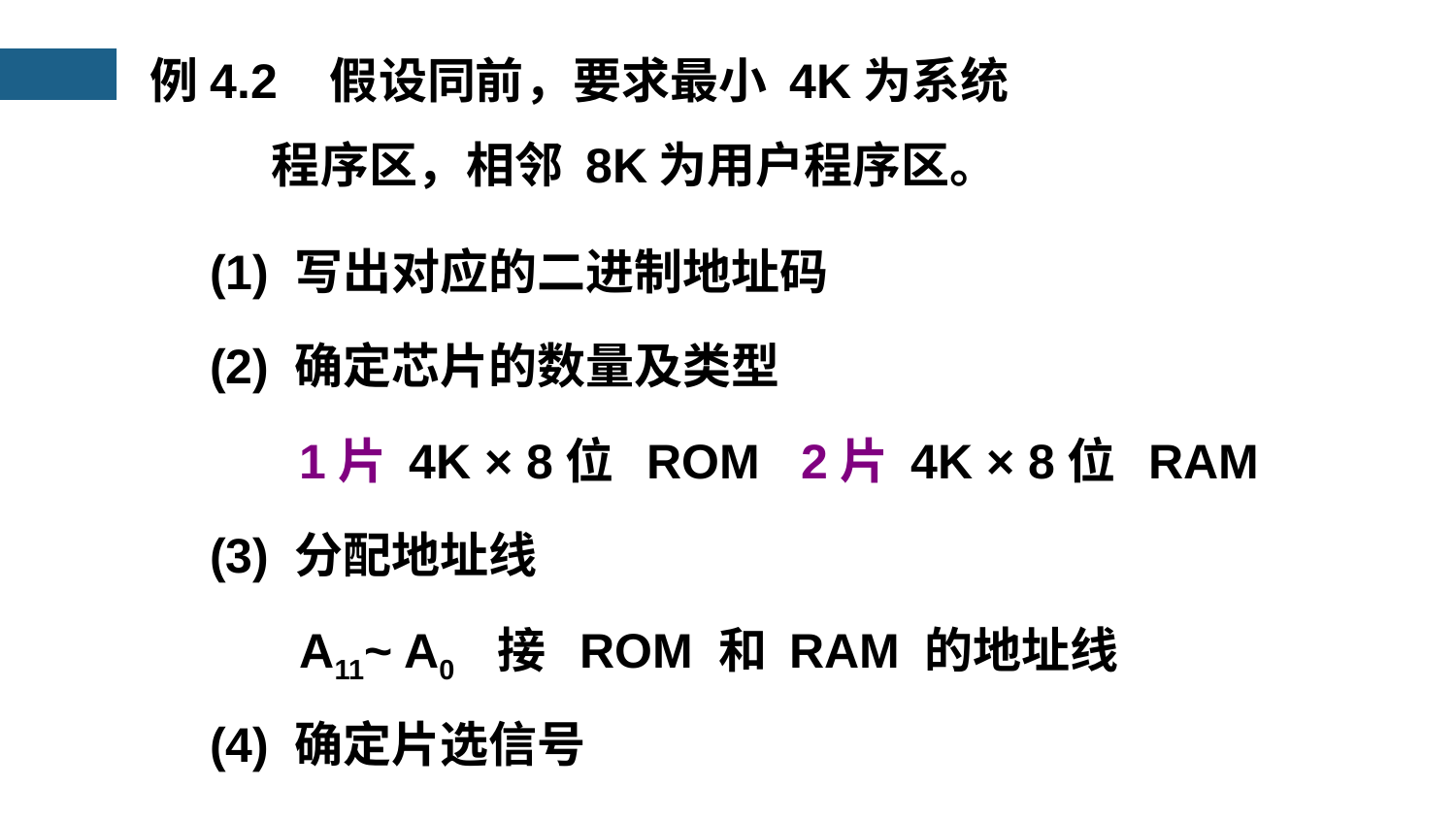

例4.2   假设同前，要求最小 4K为系统
程序区，相邻 8K为用户程序区。
(1) 写出对应的二进制地址码
(2) 确定芯片的数量及类型
1片 4K × 8位  ROM   2片 4K × 8位  RAM
(3) 分配地址线
A11~ A0    接  ROM 和 RAM 的地址线
(4) 确定片选信号